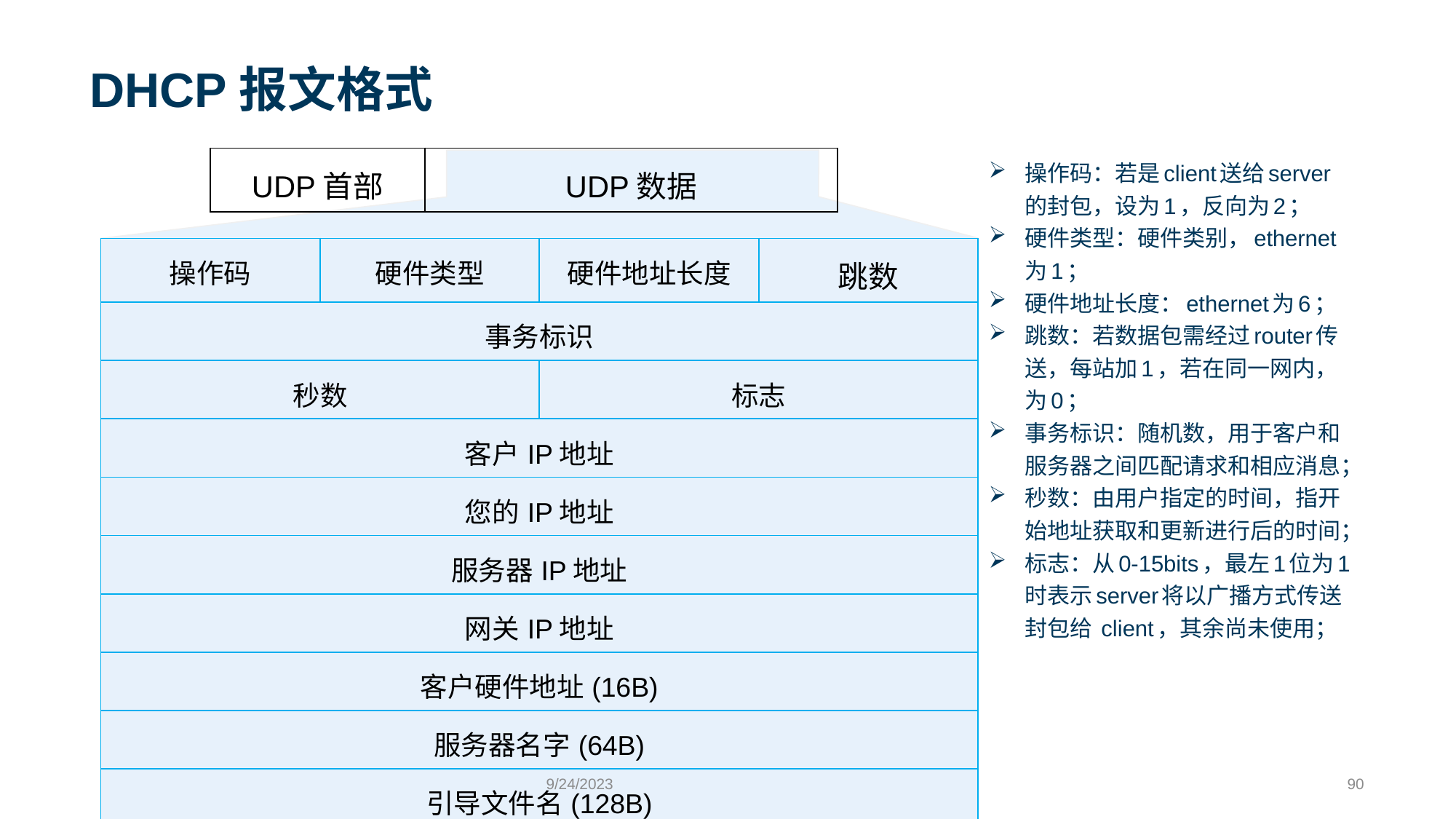

# DHCP报文格式
| UDP首部 | UDP数据 |
| --- | --- |
操作码：若是client送给server的封包，设为1，反向为2；
硬件类型：硬件类别，ethernet为1；
硬件地址长度：ethernet为6；
跳数：若数据包需经过router传送，每站加1，若在同一网内，为0；
事务标识：随机数，用于客户和服务器之间匹配请求和相应消息；
秒数：由用户指定的时间，指开始地址获取和更新进行后的时间；
标志：从0-15bits，最左1位为1时表示server将以广播方式传送封包给 client，其余尚未使用；

| 操作码 | 硬件类型 | 硬件地址长度 | 跳数 |
| --- | --- | --- | --- |
| 事务标识 |  |  |  |
| 秒数 |  | 标志 |  |
| 客户IP地址 |  |  |  |
| 您的IP地址 |  |  |  |
| 服务器IP地址 |  |  |  |
| 网关IP地址 |  |  |  |
| 客户硬件地址(16B) |  |  |  |
| 服务器名字(64B) |  |  |  |
| 引导文件名(128B) |  |  |  |
| 选项(最大321B) |  |  |  |

9/24/2023
90